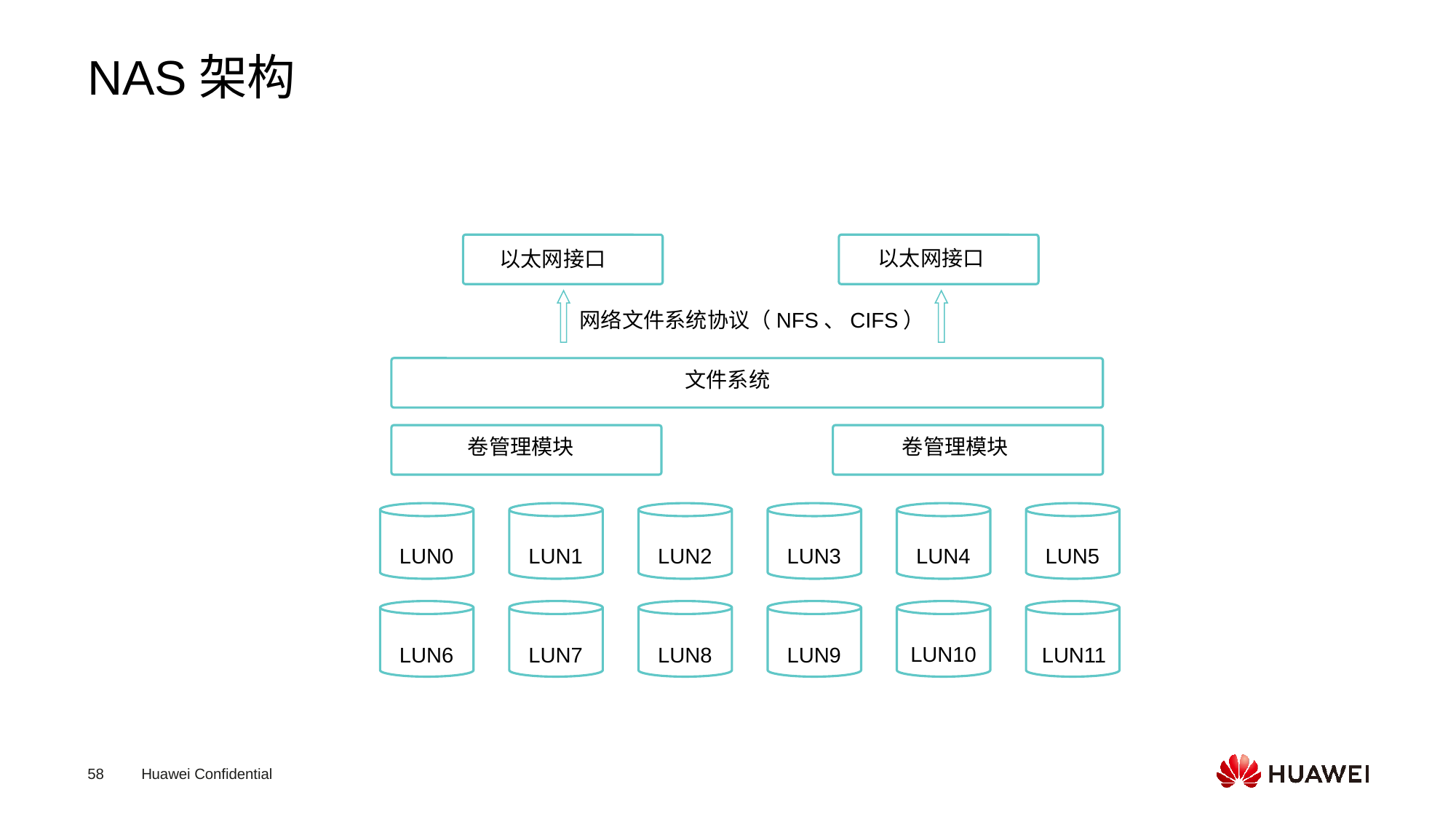

# NAS架构

以太网接口
以太网接口

网络文件系统协议（NFS、CIFS）

文件系统

卷管理模块
卷管理模块

LUN0
LUN1
LUN2
LUN3
LUN4
LUN5

LUN10
LUN6
LUN7
LUN8
LUN9
LUN11